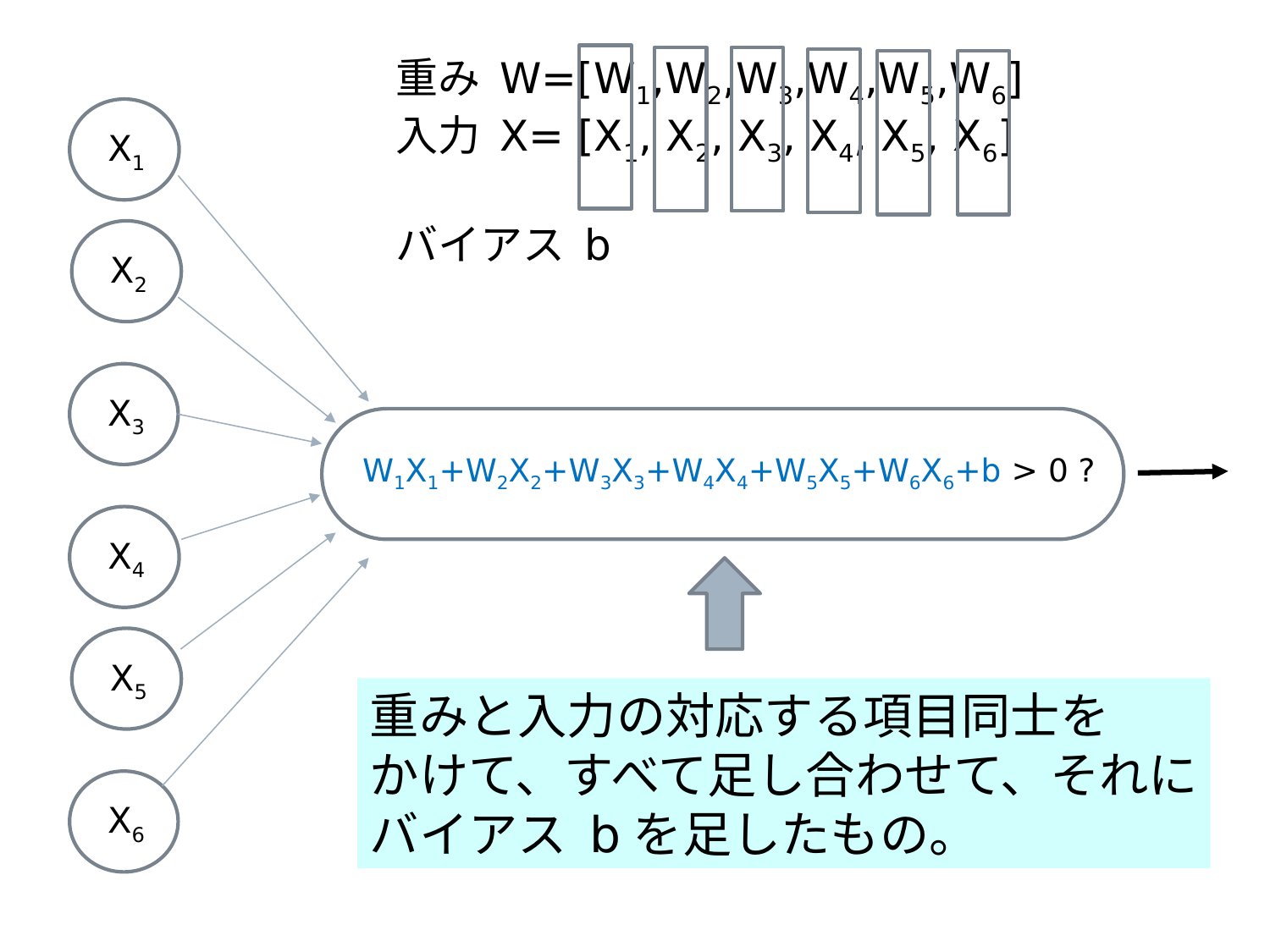

重み W=[W1,W2,W3,W4,W5,W6]
入力 X= [X1, X2, X3, X4, X5, X6]

バイアス b

X1

X2

X3

W1X1+W2X2+W3X3+W4X4+W5X5+W6X6+b > 0 ?

X4

X5
重みと入力の対応する項目同士を
かけて、すべて足し合わせて、それに
バイアス bを足したもの。

X6